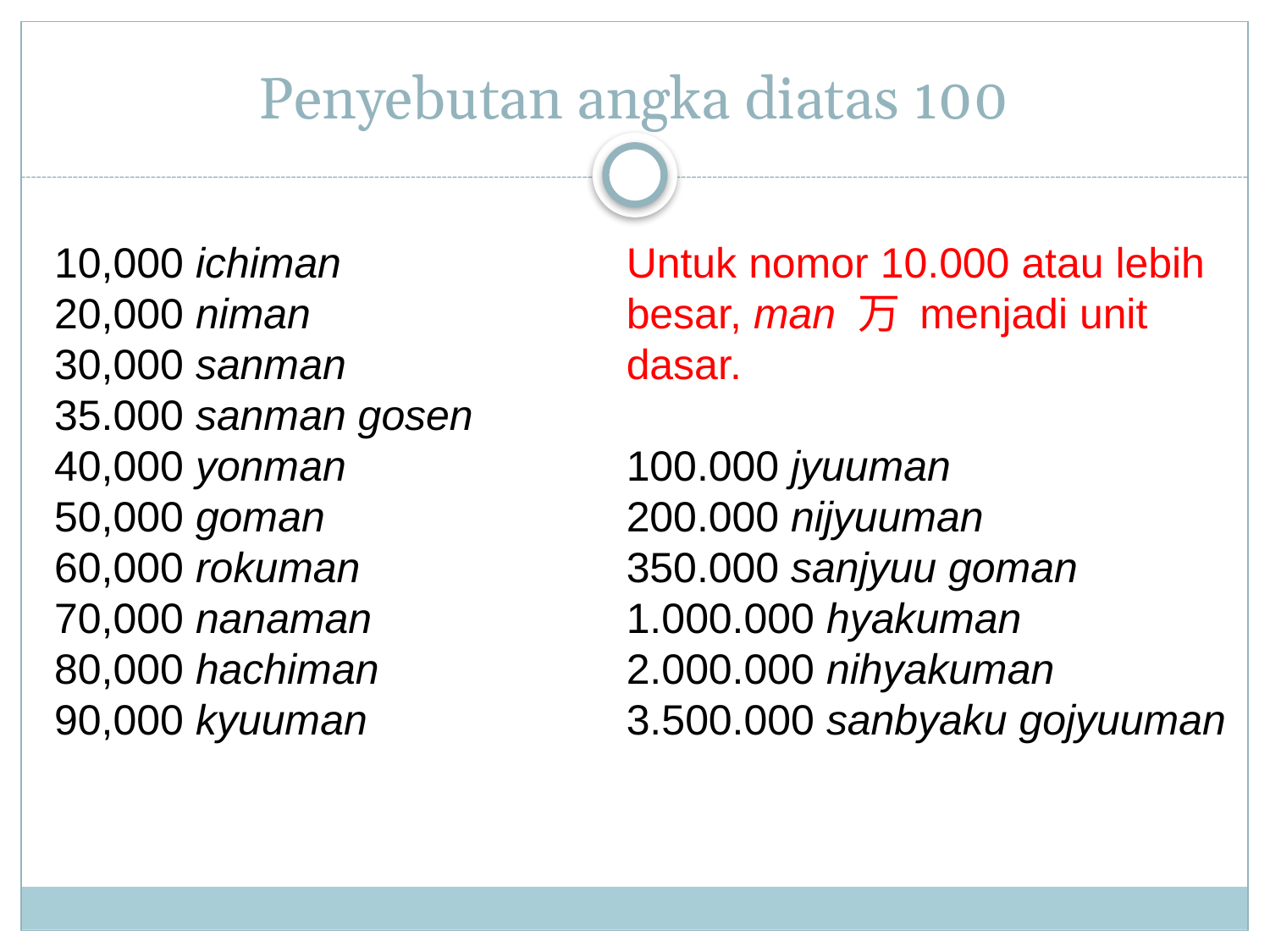

# Penyebutan angka diatas 100
10,000 ichiman
20,000 niman
30,000 sanman
35.000 sanman gosen
40,000 yonman
50,000 goman
60,000 rokuman
70,000 nanaman
80,000 hachiman
90,000 kyuuman
Untuk nomor 10.000 atau lebih besar, man 万 menjadi unit dasar.

100.000 jyuuman
200.000 nijyuuman
350.000 sanjyuu goman
1.000.000 hyakuman
2.000.000 nihyakuman
3.500.000 sanbyaku gojyuuman